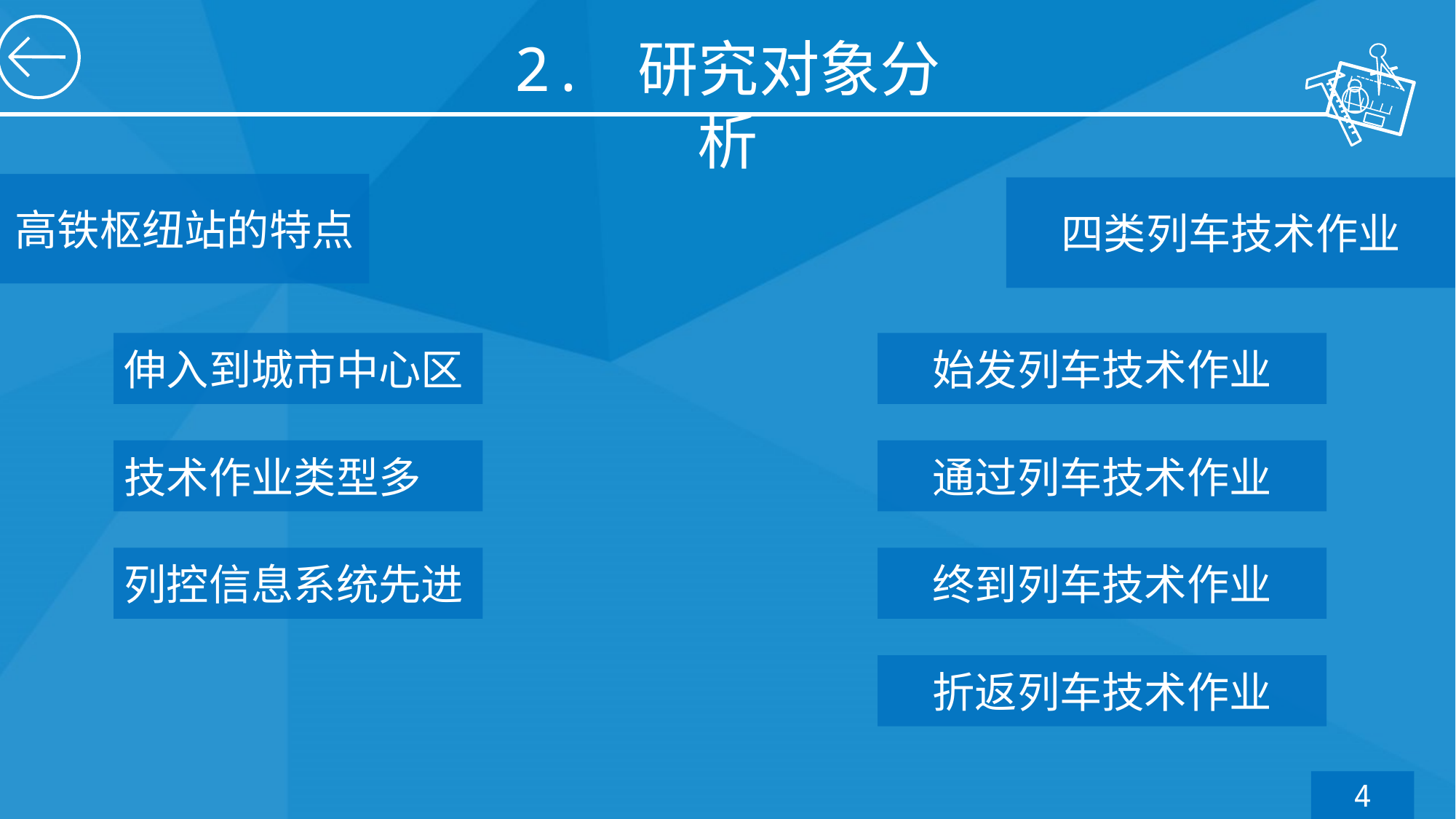

2. 研究对象分析
高铁枢纽站的特点
四类列车技术作业
伸入到城市中心区
始发列车技术作业
技术作业类型多
通过列车技术作业
列控信息系统先进
终到列车技术作业
折返列车技术作业
4